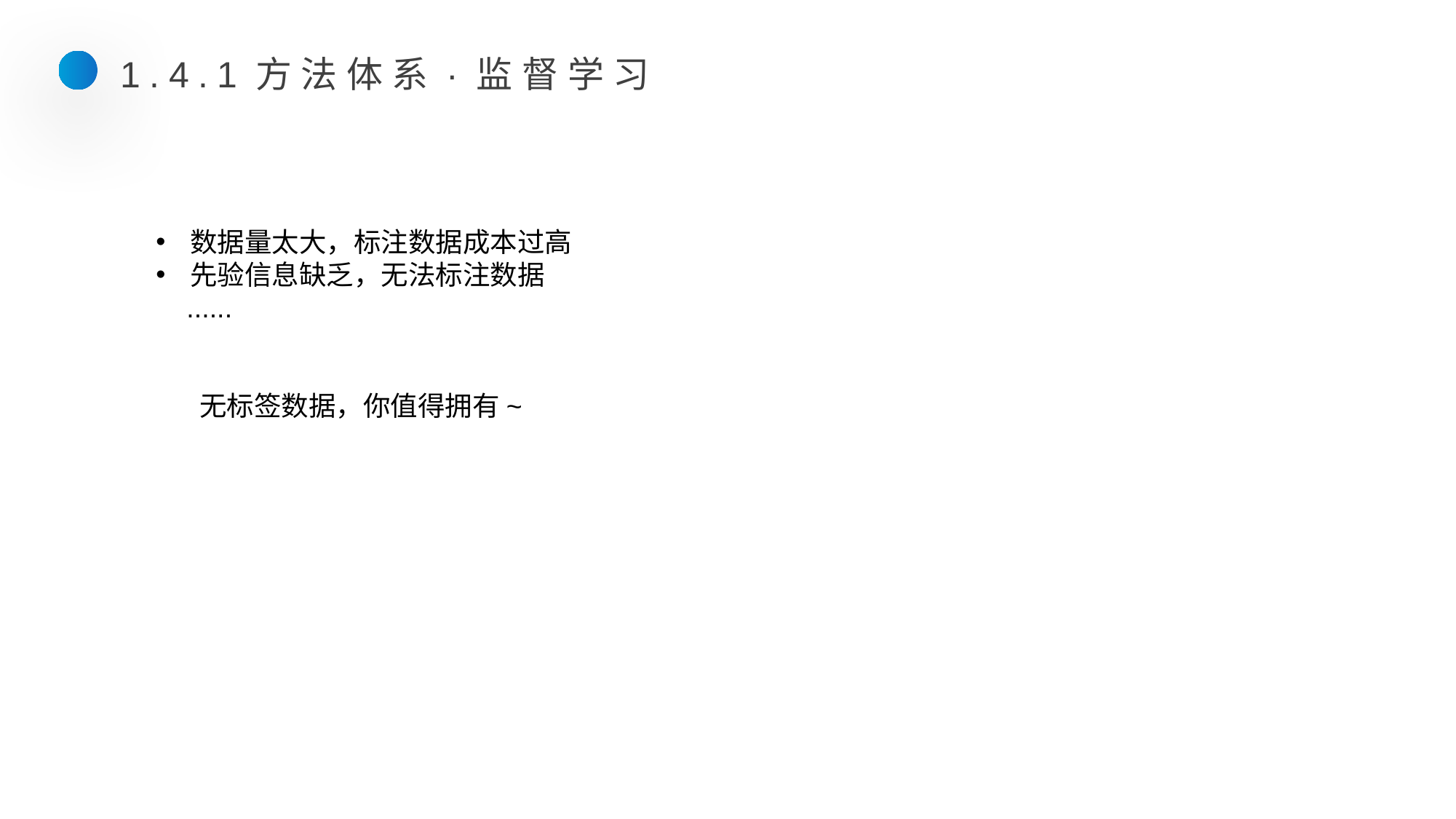

1.4.1方法体系·监督学习

数据量太大，标注数据成本过高
先验信息缺乏，无法标注数据
    ......

      无标签数据，你值得拥有~